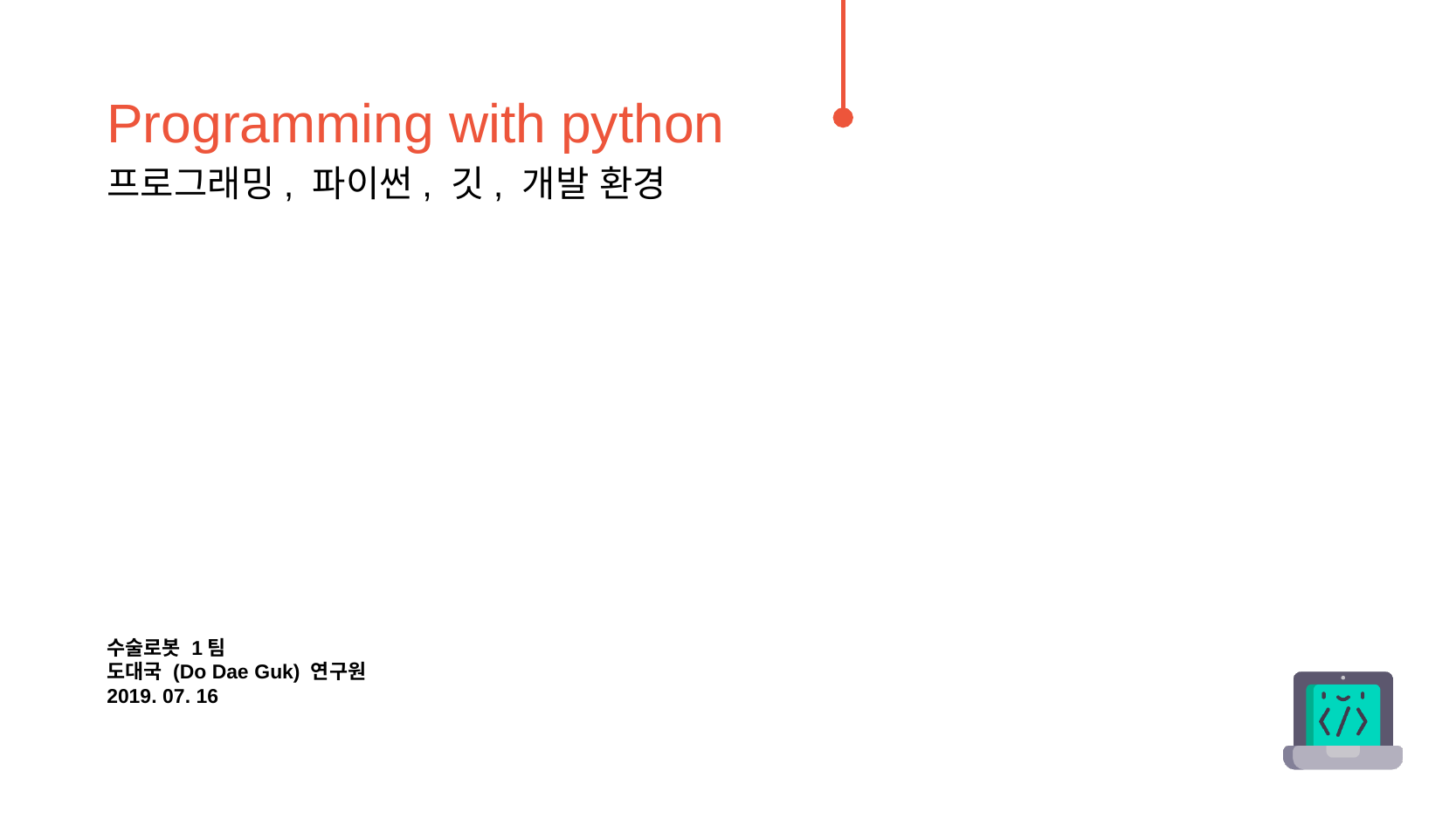

Programming with python
프로그래밍, 파이썬, 깃, 개발 환경
수술로봇 1팀
도대국 (Do Dae Guk) 연구원
2019. 07. 16